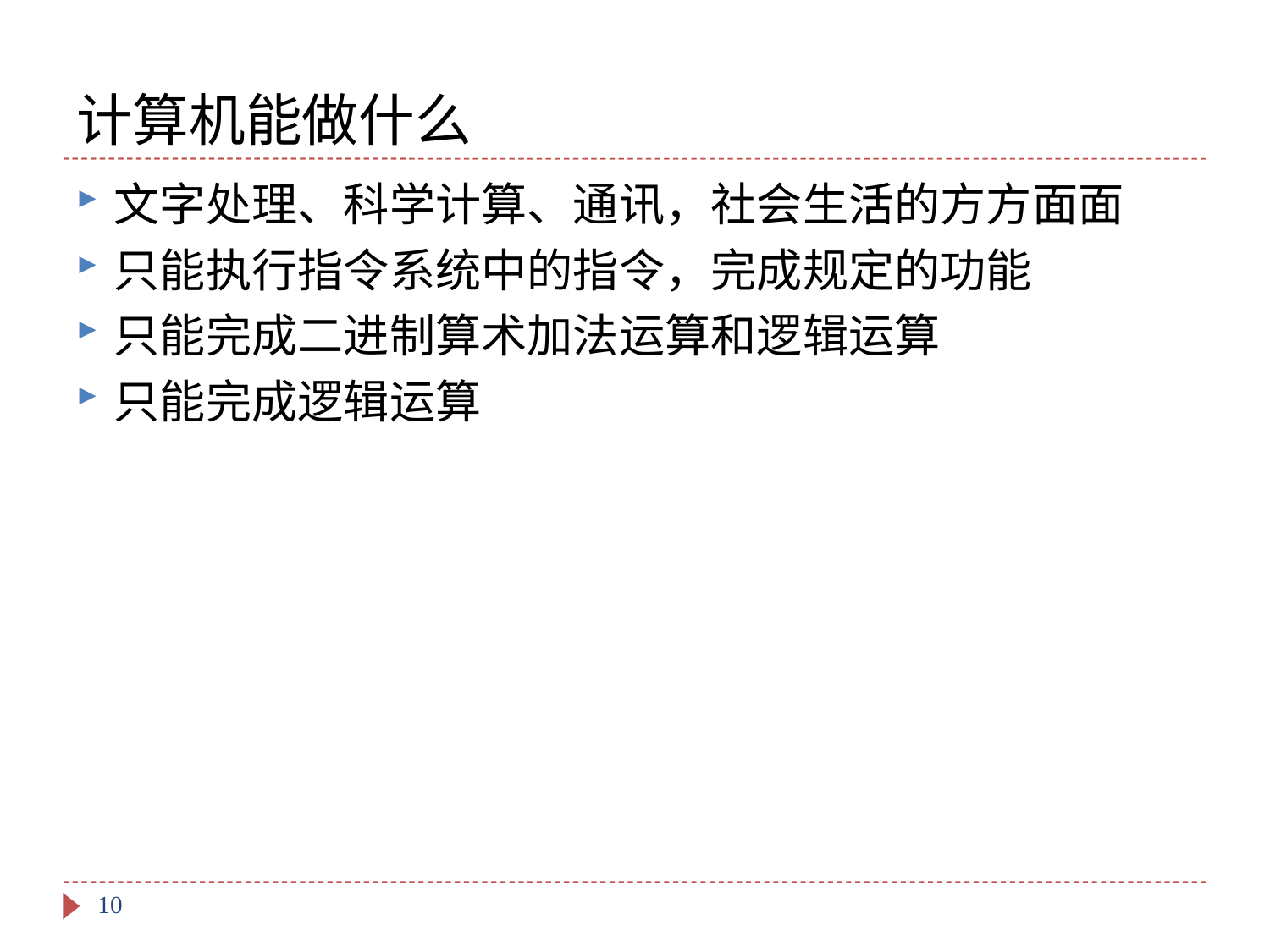

# 计算机能做什么
文字处理、科学计算、通讯，社会生活的方方面面
只能执行指令系统中的指令，完成规定的功能
只能完成二进制算术加法运算和逻辑运算
只能完成逻辑运算

10